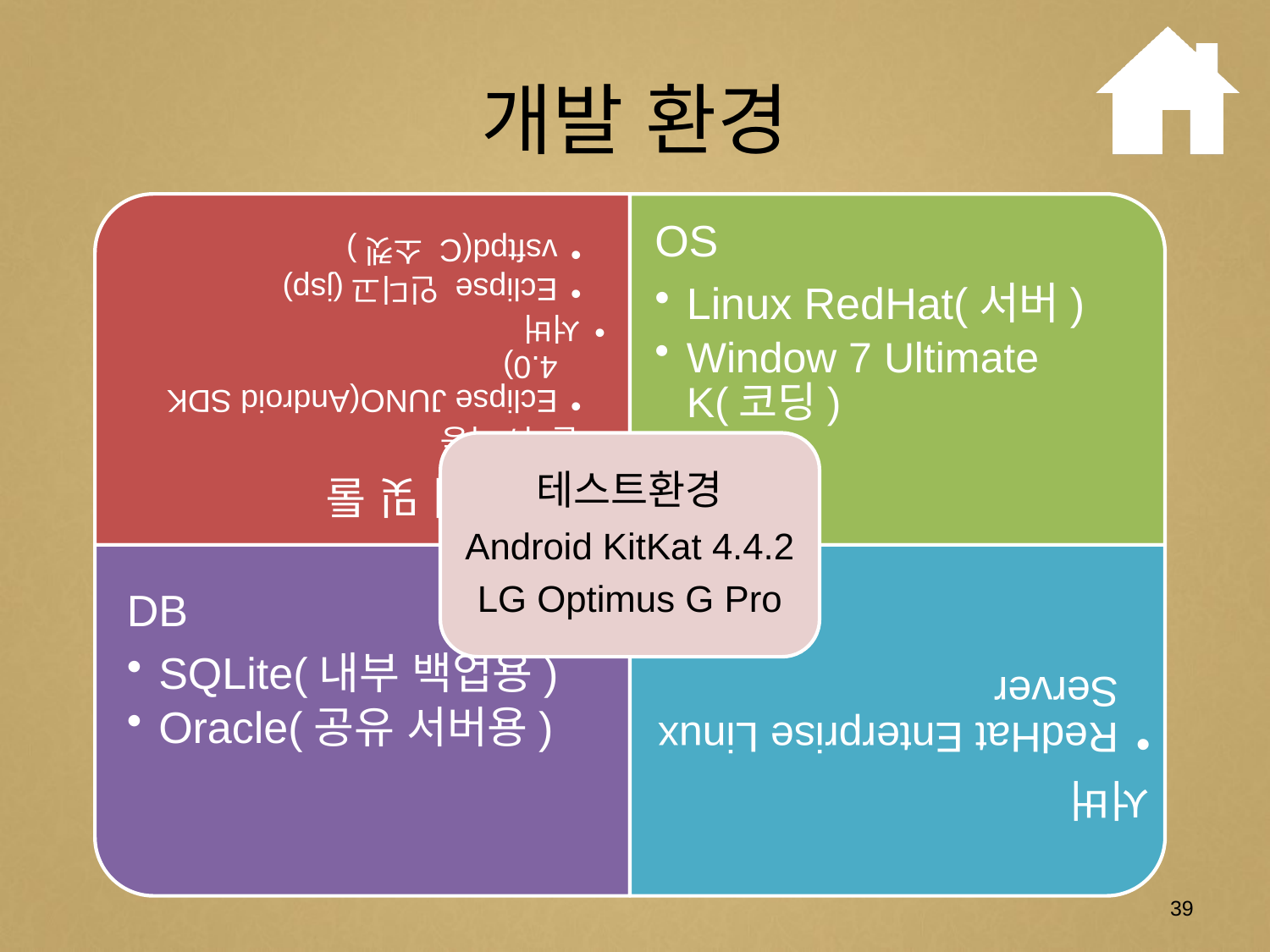

# 개발 환경
개발 언어 및 툴
런처/기능
Eclipse JUNO(Android SDK 4.0)
서버
Eclipse 인디고(jsp)
vsftpd(C 소켓)
OS
Linux RedHat(서버)
Window 7 Ultimate K(코딩)
DB
SQLite(내부 백업용)
Oracle(공유 서버용)

서버
RedHat Enterprise Linux Server
테스트환경
Android KitKat 4.4.2
LG Optimus G Pro
39